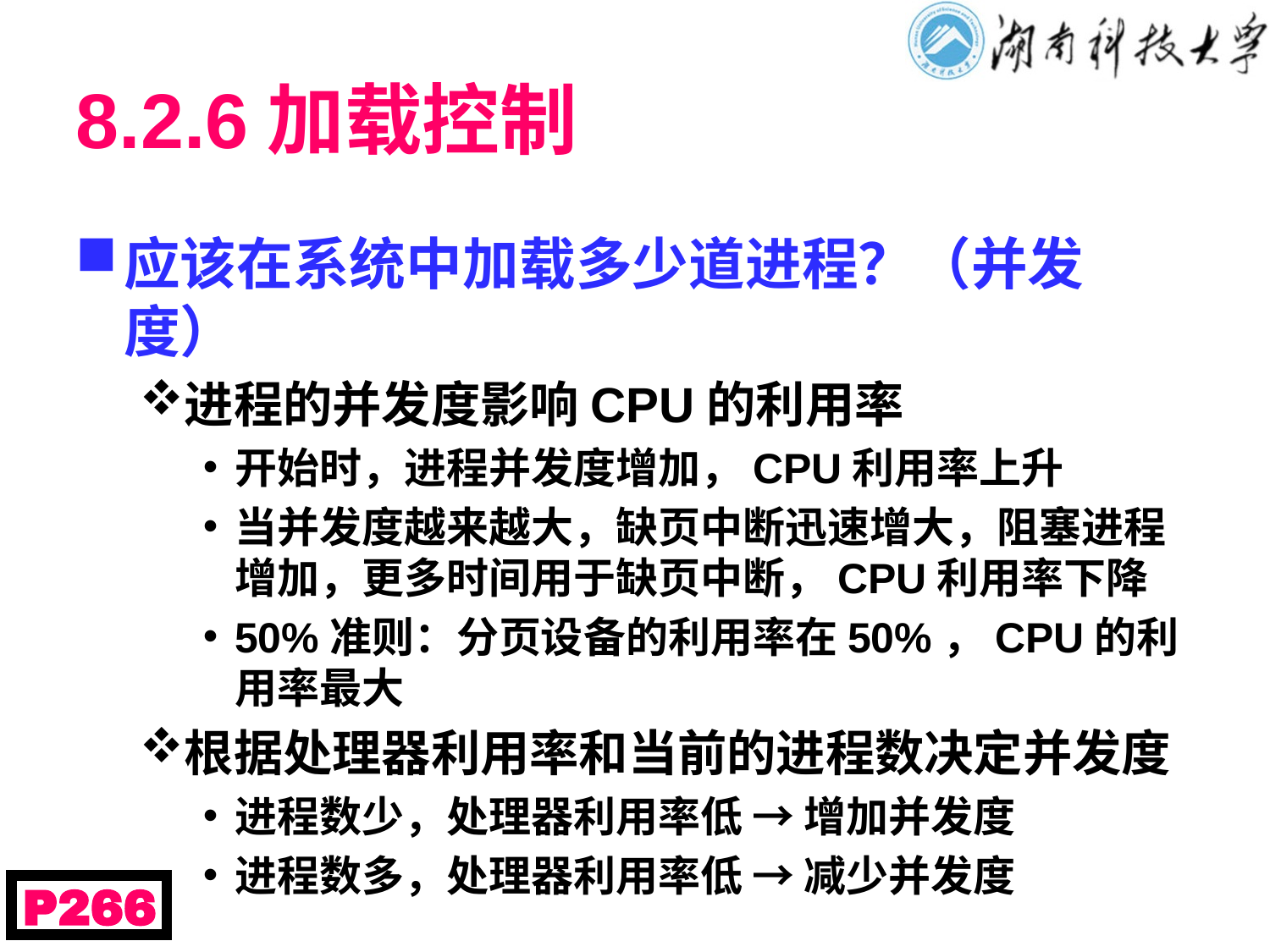

# 8.2.6加载控制
应该在系统中加载多少道进程？（并发度）
进程的并发度影响CPU的利用率
开始时，进程并发度增加，CPU利用率上升
当并发度越来越大，缺页中断迅速增大，阻塞进程增加，更多时间用于缺页中断，CPU利用率下降
50%准则：分页设备的利用率在50%，CPU的利用率最大
根据处理器利用率和当前的进程数决定并发度
进程数少，处理器利用率低 → 增加并发度
进程数多，处理器利用率低 → 减少并发度

P266